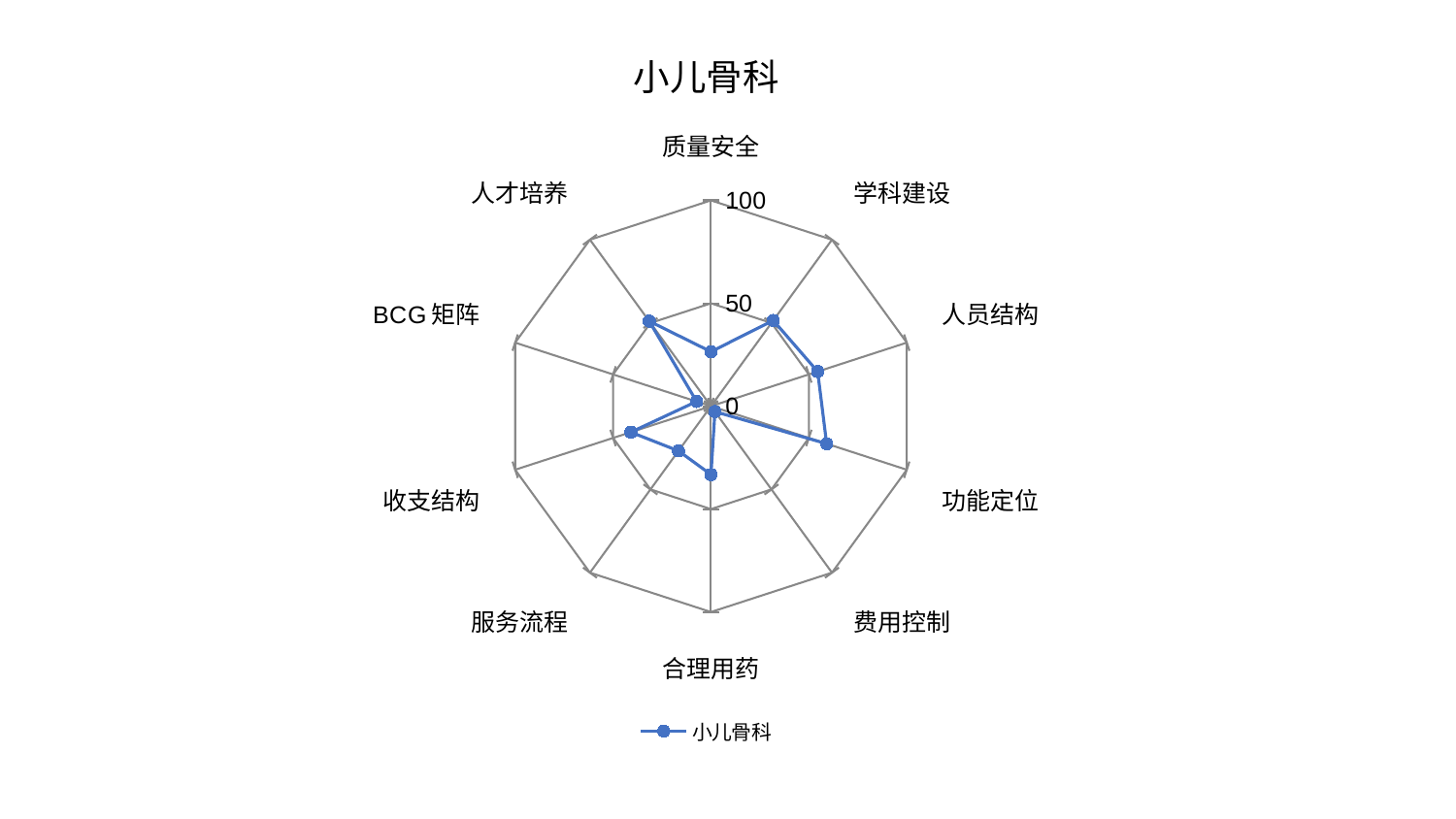

### Chart: 小儿骨科

| Category | 小儿骨科 |
|---|---|
| 质量安全 | 26.487176193683705 |
| 学科建设 | 51.49021707403967 |
| 人员结构 | 54.50489351362681 |
| 功能定位 | 59.087765169078686 |
| 费用控制 | 3.2717562939038083 |
| 合理用药 | 33.22885200374358 |
| 服务流程 | 26.864539648844097 |
| 收支结构 | 40.937793096750404 |
| BCG矩阵 | 7.355984485221768 |
| 人才培养 | 51.0730747977345 |
123